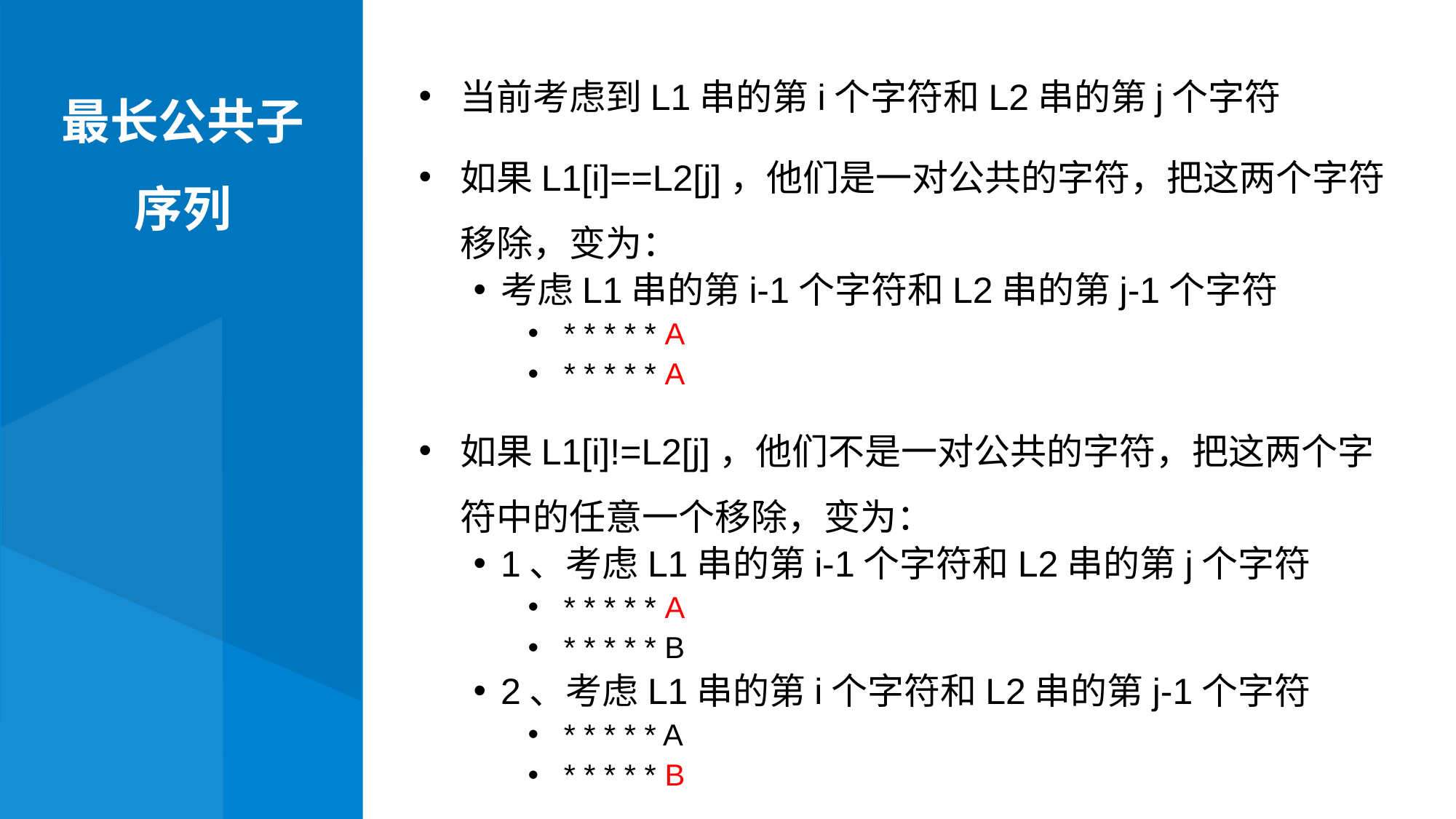

当前考虑到L1串的第i个字符和L2串的第j个字符
如果L1[i]==L2[j]，他们是一对公共的字符，把这两个字符移除，变为：
考虑L1串的第i-1个字符和L2串的第j-1个字符
 * * * * * A
 * * * * * A
如果L1[i]!=L2[j]，他们不是一对公共的字符，把这两个字符中的任意一个移除，变为：
1、考虑L1串的第i-1个字符和L2串的第j个字符
 * * * * * A
 * * * * * B
2、考虑L1串的第i个字符和L2串的第j-1个字符
 * * * * * A
 * * * * * B

最长公共子序列